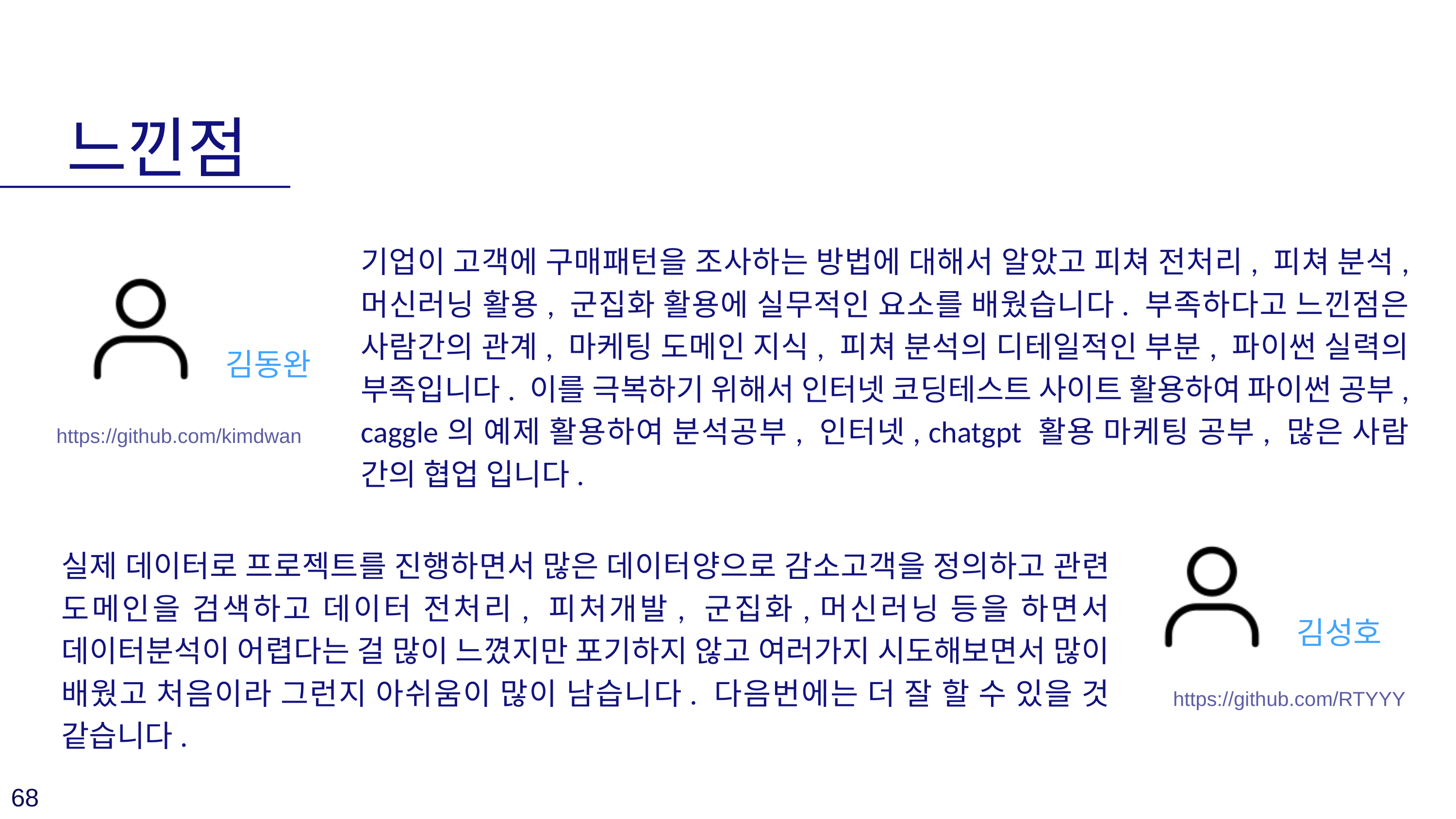

느낀점

기업이 고객에 구매패턴을 조사하는 방법에 대해서 알았고 피쳐 전처리, 피쳐 분석, 머신러닝 활용, 군집화 활용에 실무적인 요소를 배웠습니다. 부족하다고 느낀점은 사람간의 관계, 마케팅 도메인 지식, 피쳐 분석의 디테일적인 부분, 파이썬 실력의 부족입니다. 이를 극복하기 위해서 인터넷 코딩테스트 사이트 활용하여 파이썬 공부, caggle의 예제 활용하여 분석공부, 인터넷, chatgpt 활용 마케팅 공부, 많은 사람 간의 협업 입니다.

김동완
https://github.com/kimdwan

김성호
실제 데이터로 프로젝트를 진행하면서 많은 데이터양으로 감소고객을 정의하고 관련 도메인을 검색하고 데이터 전처리, 피처개발, 군집화,머신러닝 등을 하면서 데이터분석이 어렵다는 걸 많이 느꼈지만 포기하지 않고 여러가지 시도해보면서 많이 배웠고 처음이라 그런지 아쉬움이 많이 남습니다. 다음번에는 더 잘 할 수 있을 것 같습니다.
https://github.com/RTYYY
68